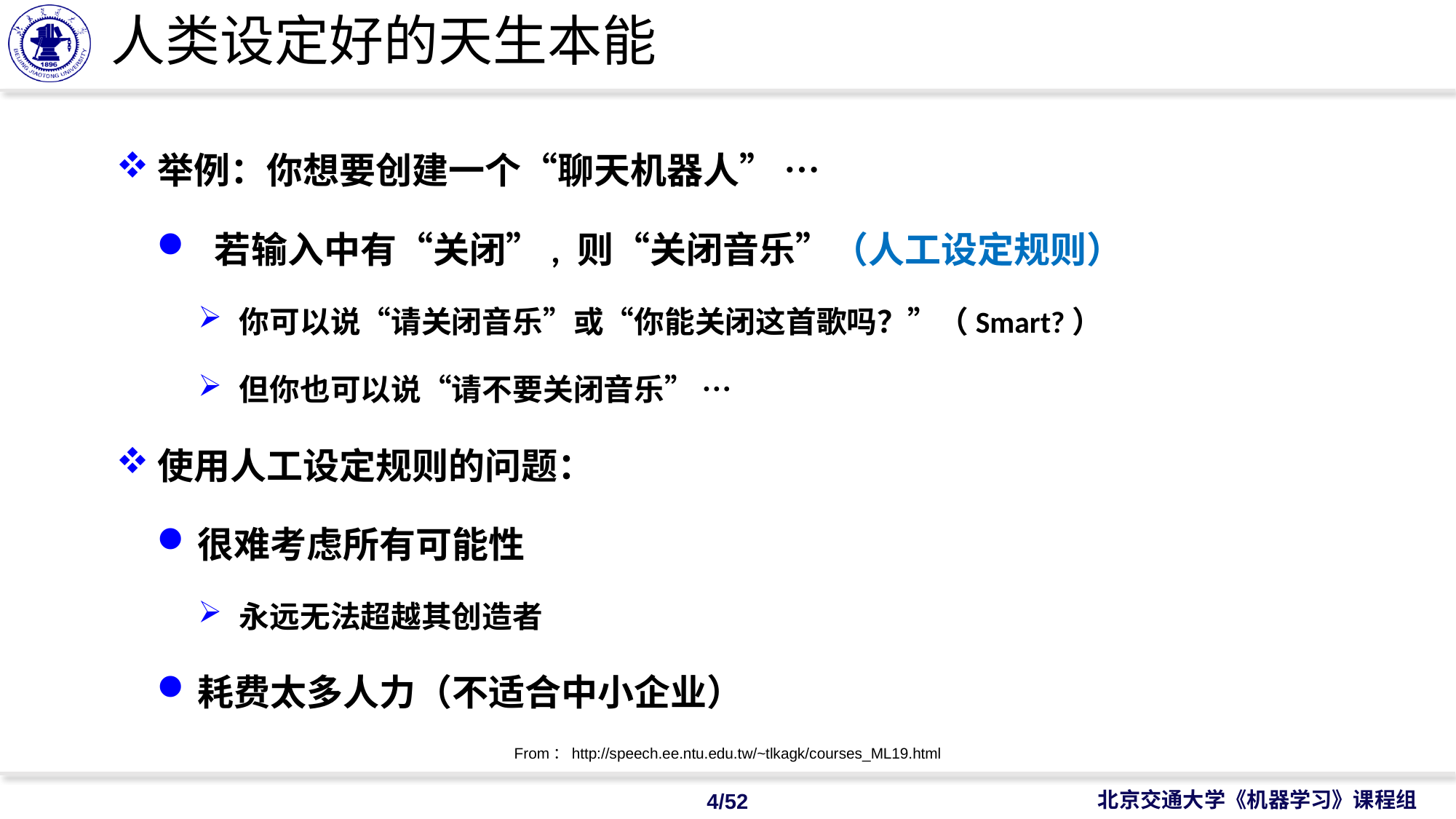

# 人类设定好的天生本能
举例：你想要创建一个“聊天机器人” …
 若输入中有“关闭”, 则“关闭音乐”（人工设定规则）
你可以说“请关闭音乐”或“你能关闭这首歌吗？”（Smart?）
但你也可以说“请不要关闭音乐” …
使用人工设定规则的问题：
很难考虑所有可能性
永远无法超越其创造者
耗费太多人力（不适合中小企业）

From：http://speech.ee.ntu.edu.tw/~tlkagk/courses_ML19.html